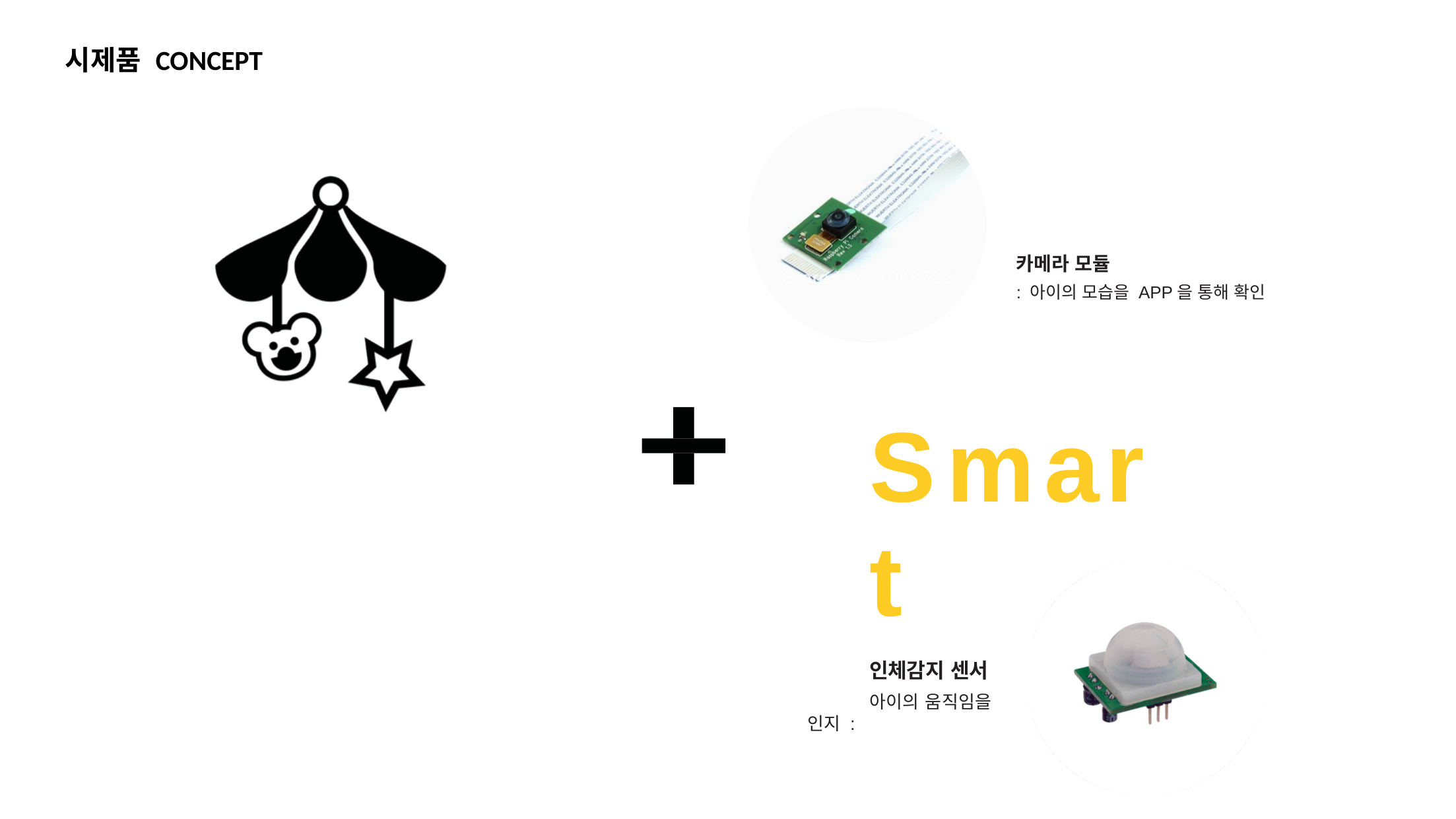

시제품 CONCEPT

카메라 모듈
: 아이의 모습을 APP을 통해 확인

Smart

인체감지 센서
아이의 움직임을 인지 :